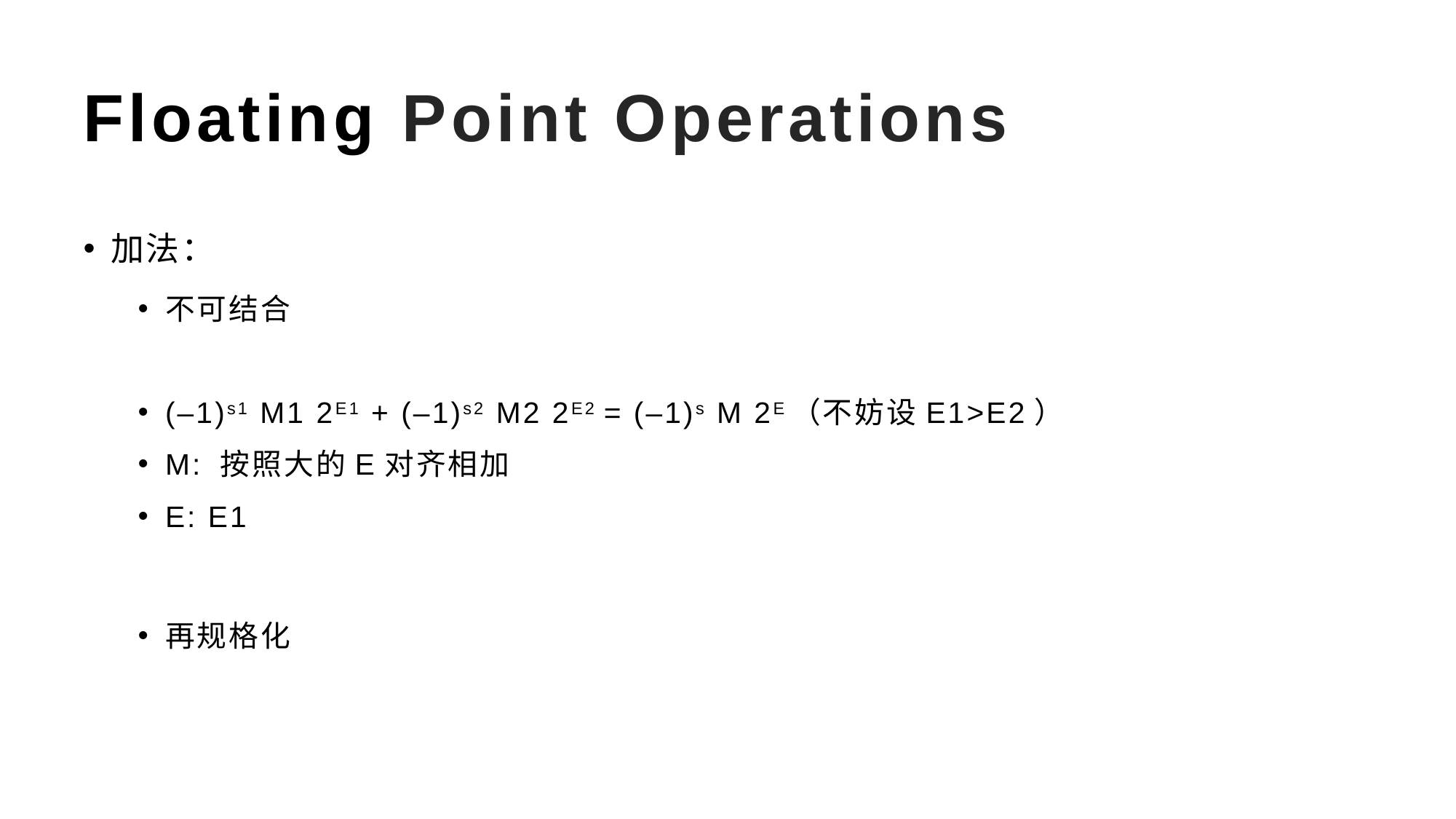

# Floating Point Operations
加法：
不可结合

(–1)s1 M1 2E1 + (–1)s2 M2 2E2 = (–1)s M 2E（不妨设E1>E2）
M: 按照大的E对齐相加
E: E1

再规格化